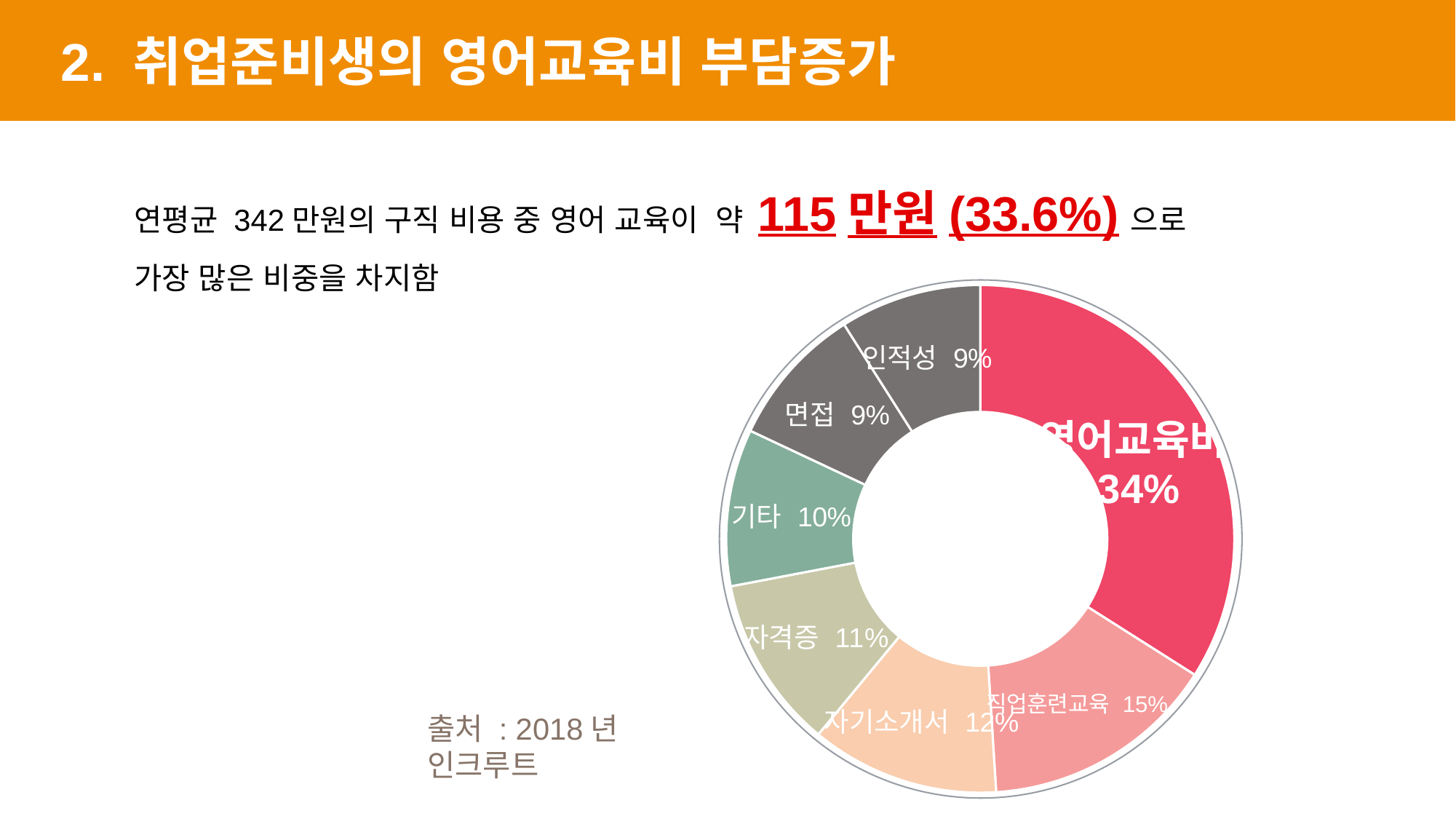

2. 취업준비생의 영어교육비 부담증가
연평균 342만원의 구직 비용 중 영어 교육이  약 115만원(33.6%)으로
가장 많은 비중을 차지함

### Chart

| Category | 구직비용 |
|---|---|
| 영어교육비 | 0.34 |
| 직업훈련교육 | 0.15 |
| 자기소개서 | 0.12 |
| 자격증 | 0.11 |
| 기타 | 0.1 |
| 면접 | 0.09 |
| 인적성 | 0.09 |
출처 : 2018년 인크루트